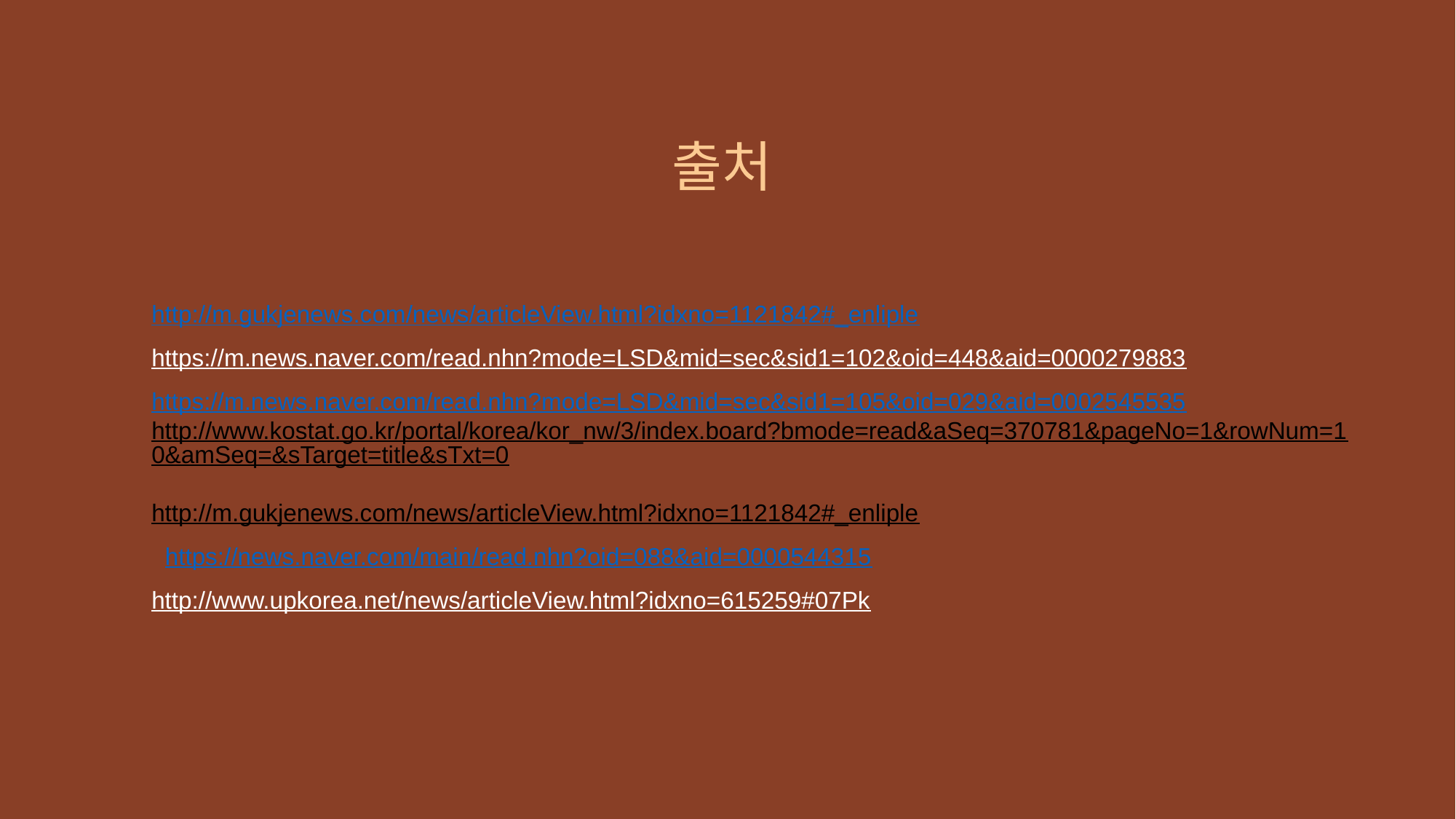

출처
http://m.gukjenews.com/news/articleView.html?idxno=1121842#_enliple
https://m.news.naver.com/read.nhn?mode=LSD&mid=sec&sid1=102&oid=448&aid=0000279883
https://m.news.naver.com/read.nhn?mode=LSD&mid=sec&sid1=105&oid=029&aid=0002545535
http://www.kostat.go.kr/portal/korea/kor_nw/3/index.board?bmode=read&aSeq=370781&pageNo=1&rowNum=10&amSeq=&sTarget=title&sTxt=0
http://m.gukjenews.com/news/articleView.html?idxno=1121842#_enliple
  https://news.naver.com/main/read.nhn?oid=088&aid=0000544315
http://www.upkorea.net/news/articleView.html?idxno=615259#07Pk